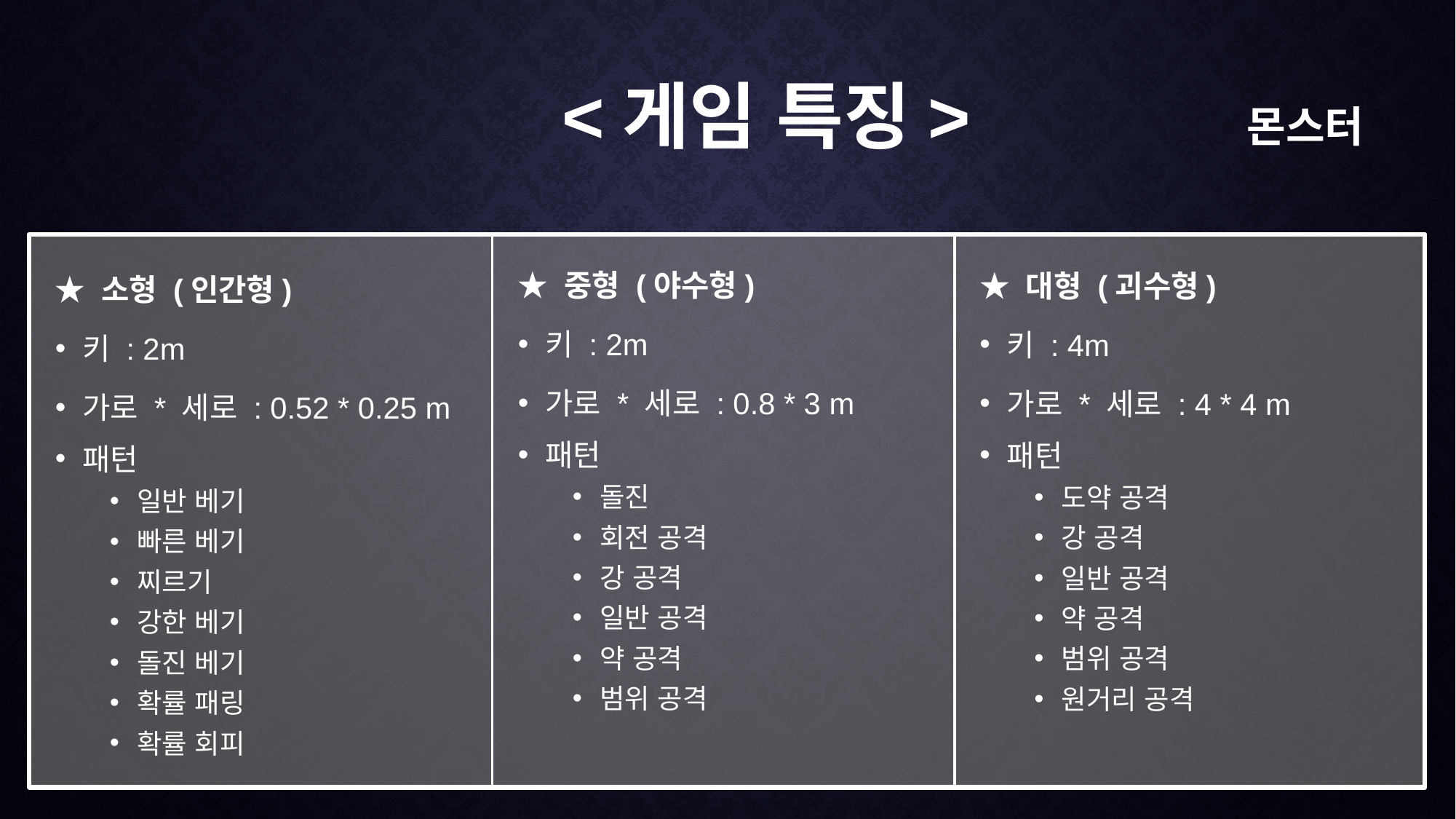

<게임 특징>
몬스터
★ 중형 (야수형)
키 : 2m
가로 * 세로 : 0.8 * 3 m
패턴
돌진
회전 공격
강 공격
일반 공격
약 공격
범위 공격
★ 대형 (괴수형)
키 : 4m
가로 * 세로 : 4 * 4 m
패턴
도약 공격
강 공격
일반 공격
약 공격
범위 공격
원거리 공격
★ 소형 (인간형)
키 : 2m
가로 * 세로 : 0.52 * 0.25 m
패턴
일반 베기
빠른 베기
찌르기
강한 베기
돌진 베기
확률 패링
확률 회피